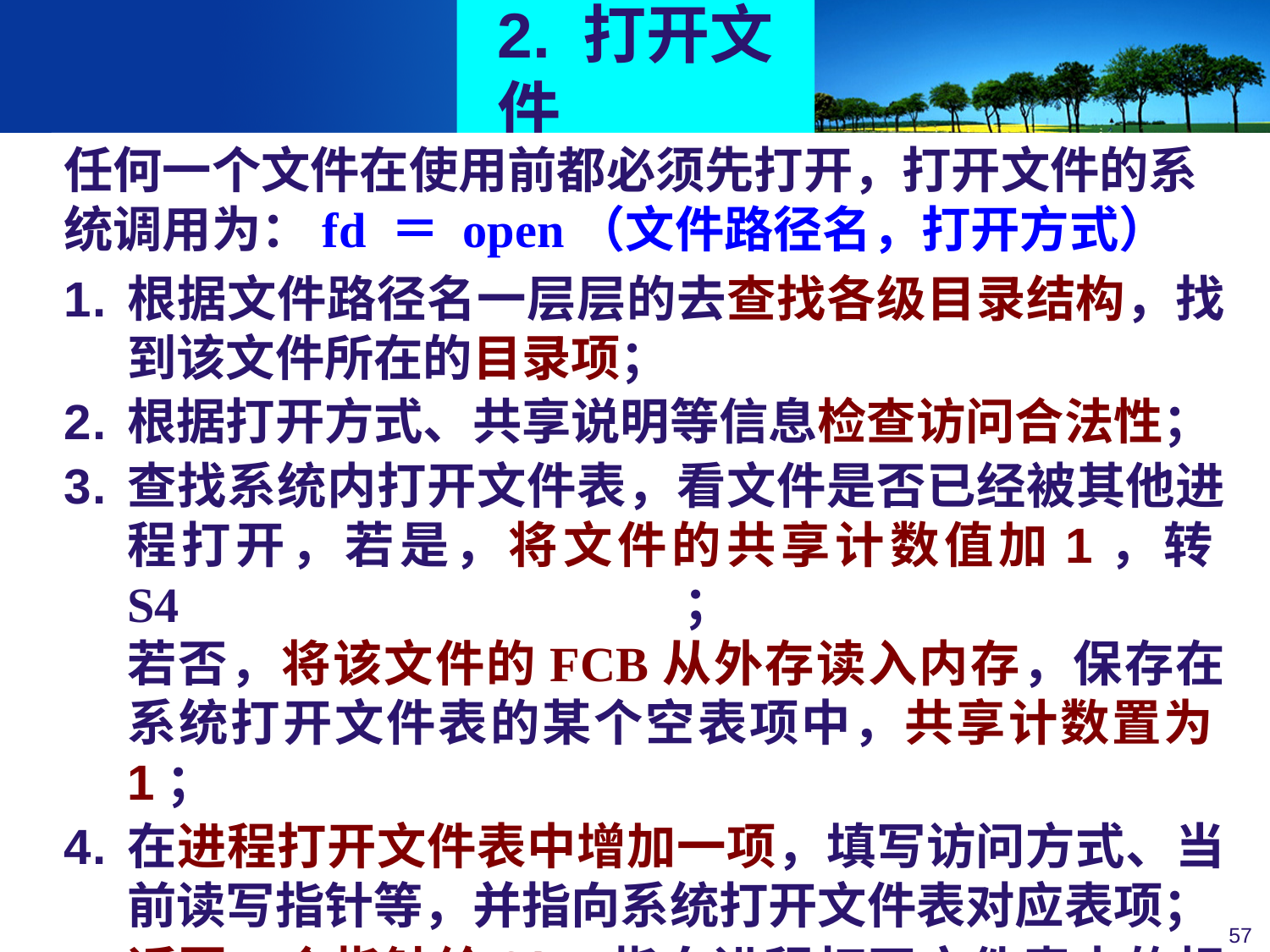

2. 打开文件
任何一个文件在使用前都必须先打开，打开文件的系
统调用为：fd ＝ open（文件路径名，打开方式）
根据文件路径名一层层的去查找各级目录结构，找到该文件所在的目录项；
根据打开方式、共享说明等信息检查访问合法性；
查找系统内打开文件表，看文件是否已经被其他进程打开，若是，将文件的共享计数值加1，转S4；
若否，将该文件的FCB从外存读入内存，保存在系统打开文件表的某个空表项中，共享计数置为1；
在进程打开文件表中增加一项，填写访问方式、当前读写指针等，并指向系统打开文件表对应表项；
返回一个指针给fd，指向进程打开文件表中的相应表项，以后的文件操作均通过该指针来完成。
文件系统
57